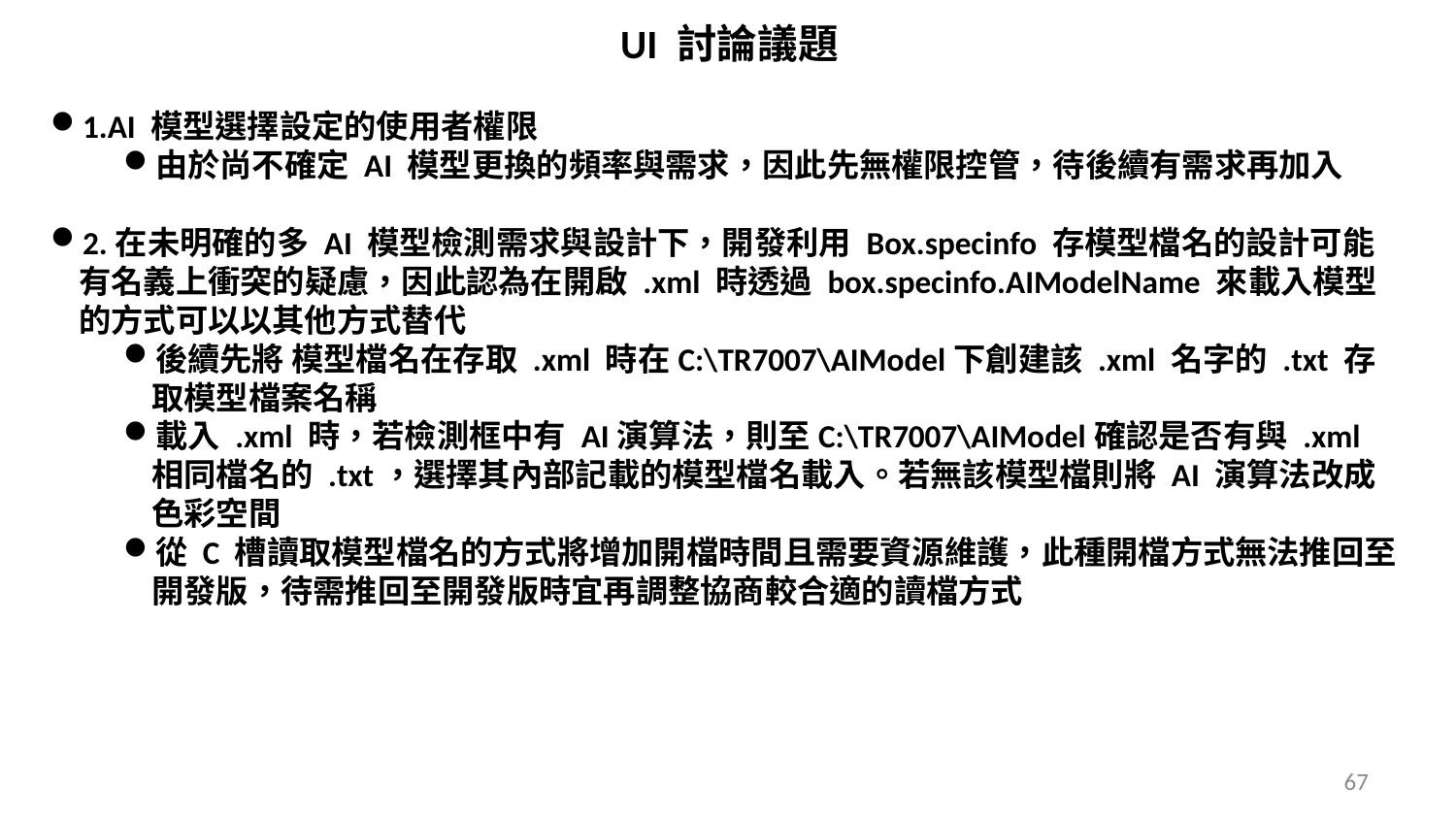

UI 討論議題
1.AI 模型選擇設定的使用者權限
由於尚不確定 AI 模型更換的頻率與需求，因此先無權限控管，待後續有需求再加入

2.在未明確的多 AI 模型檢測需求與設計下，開發利用 Box.specinfo 存模型檔名的設計可能有名義上衝突的疑慮，因此認為在開啟 .xml 時透過 box.specinfo.AIModelName 來載入模型的方式可以以其他方式替代
後續先將 模型檔名在存取 .xml 時在C:\TR7007\AIModel下創建該 .xml 名字的 .txt 存取模型檔案名稱
載入 .xml 時，若檢測框中有 AI演算法，則至C:\TR7007\AIModel確認是否有與 .xml 相同檔名的 .txt，選擇其內部記載的模型檔名載入。若無該模型檔則將 AI 演算法改成色彩空間
從 C 槽讀取模型檔名的方式將增加開檔時間且需要資源維護，此種開檔方式無法推回至開發版，待需推回至開發版時宜再調整協商較合適的讀檔方式
67